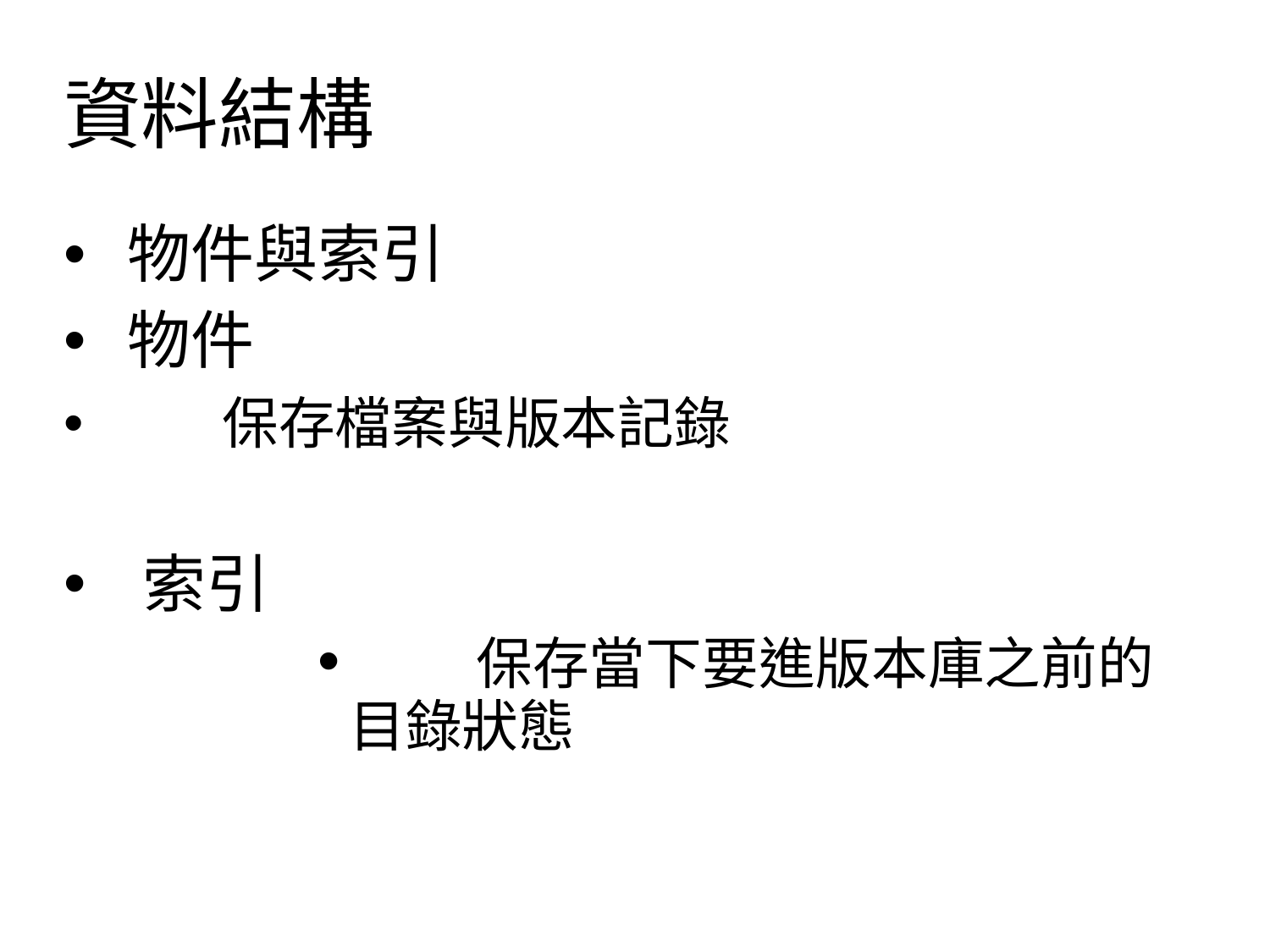

# 資料結構
物件與索引
物件
	保存檔案與版本記錄

索引
	保存當下要進版本庫之前的目錄狀態